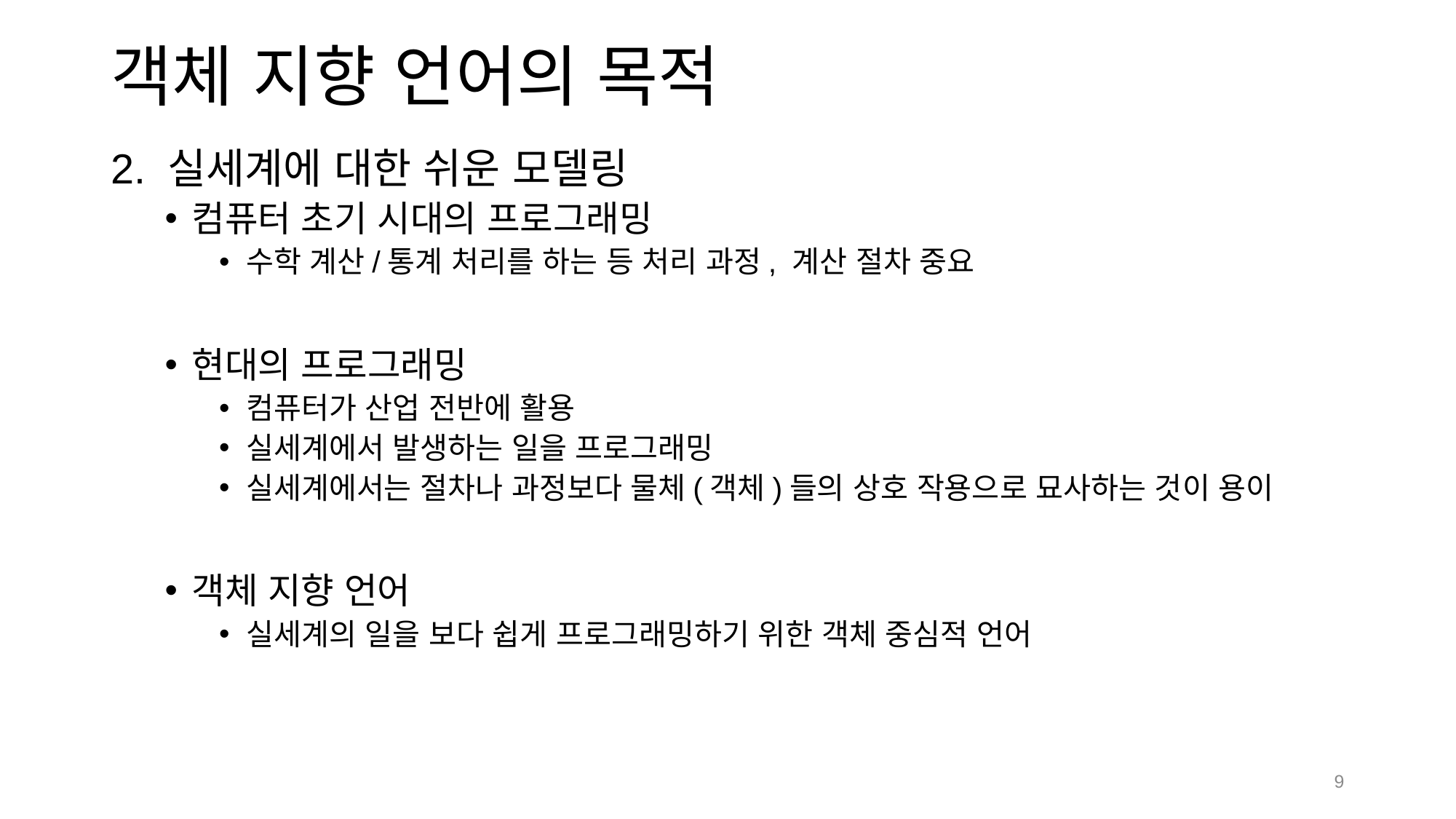

# 객체 지향 언어의 목적
2. 실세계에 대한 쉬운 모델링
컴퓨터 초기 시대의 프로그래밍
수학 계산/통계 처리를 하는 등 처리 과정, 계산 절차 중요

현대의 프로그래밍
컴퓨터가 산업 전반에 활용
실세계에서 발생하는 일을 프로그래밍
실세계에서는 절차나 과정보다 물체(객체)들의 상호 작용으로 묘사하는 것이 용이

객체 지향 언어
실세계의 일을 보다 쉽게 프로그래밍하기 위한 객체 중심적 언어

9